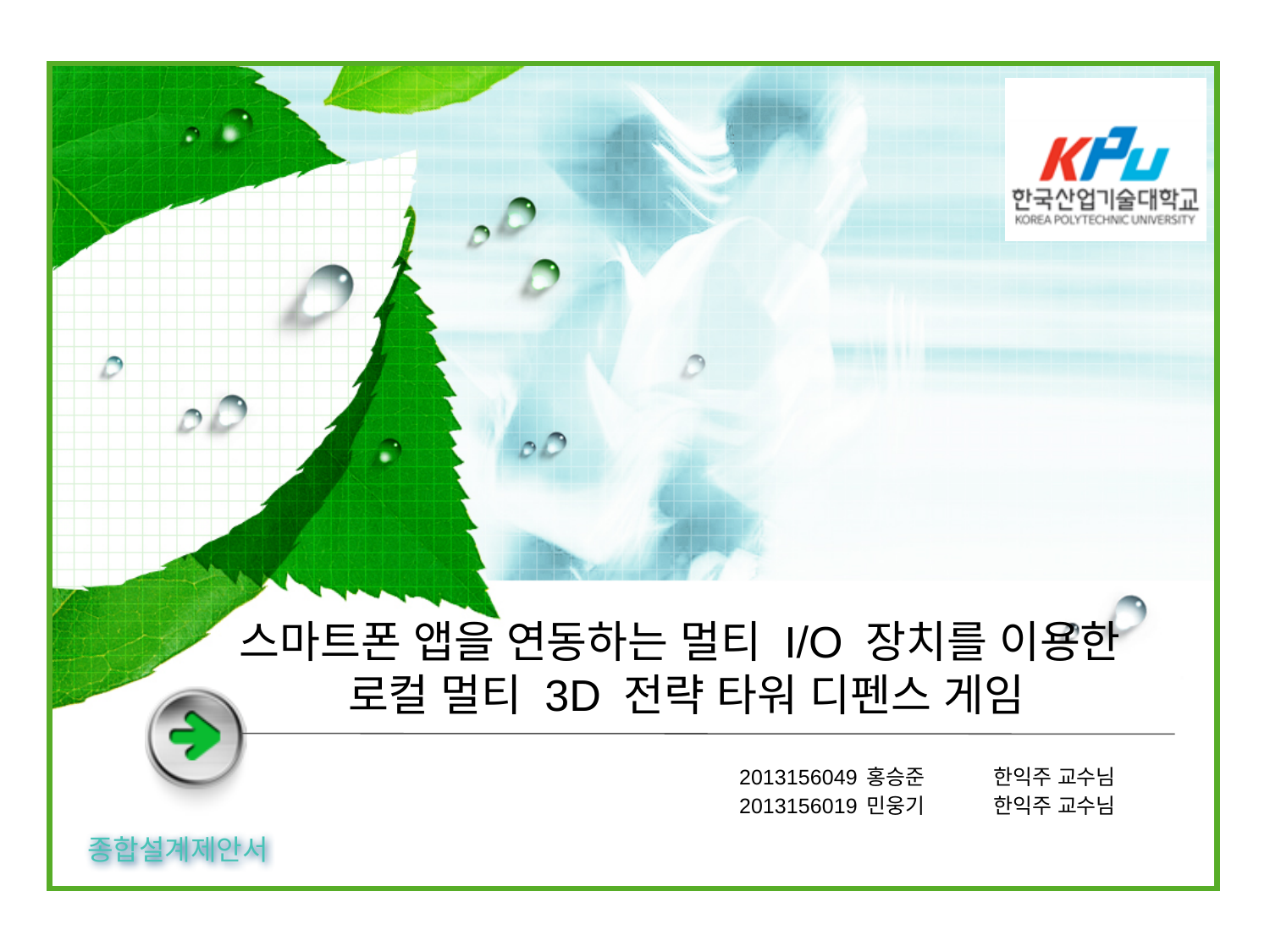

# 스마트폰 앱을 연동하는 멀티 I/O 장치를 이용한 로컬 멀티 3D 전략 타워 디펜스 게임
2013156049	홍승준	한익주 교수님
2013156019	민웅기	한익주 교수님

종합설계제안서